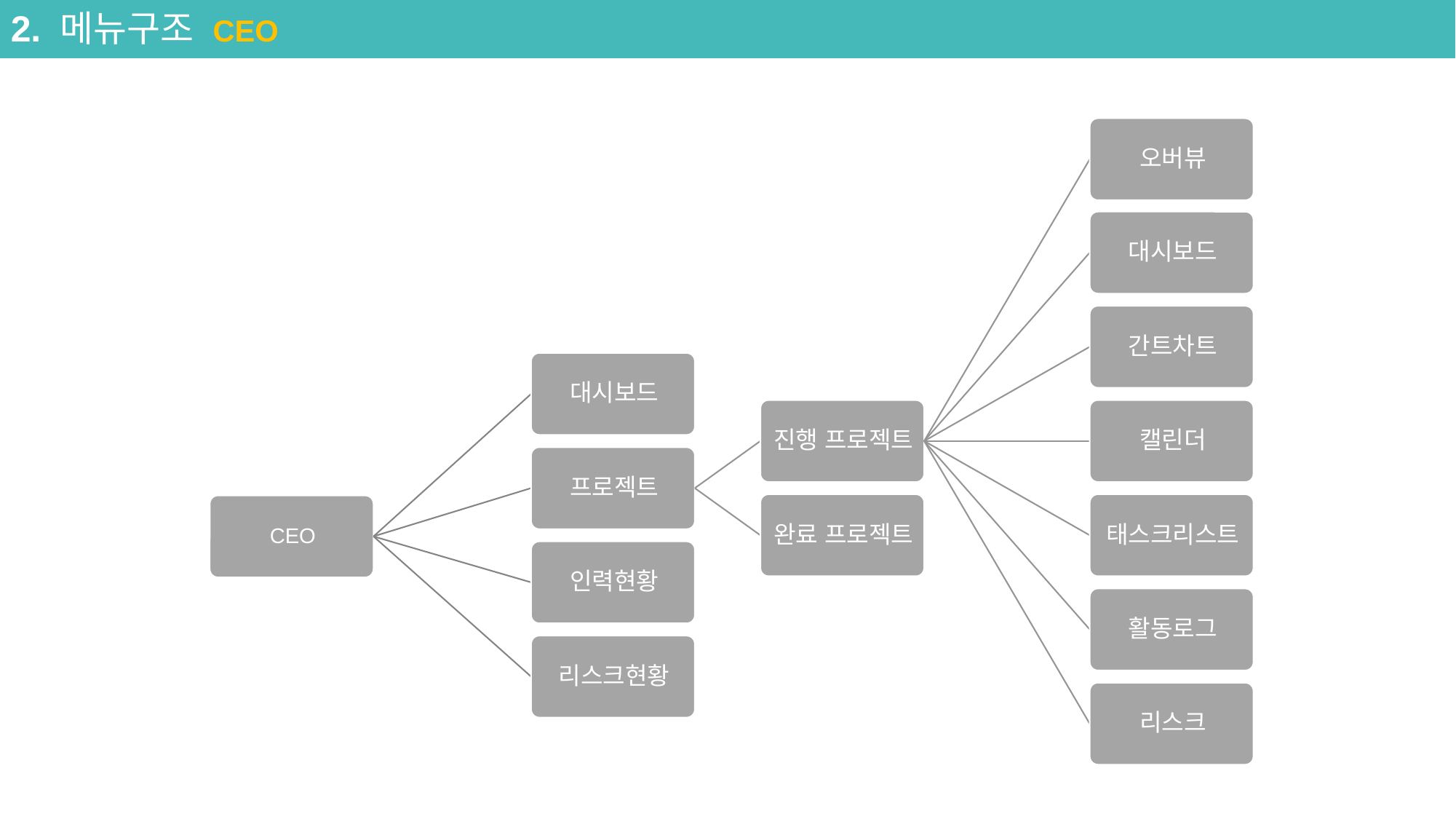

2. 메뉴구조 CEO

CEO

대시보드

프로젝트

진행 프로젝트

오버뷰

대시보드

간트차트

캘린더

태스크리스트

활동로그

리스크

완료 프로젝트

인력현황

리스크현황